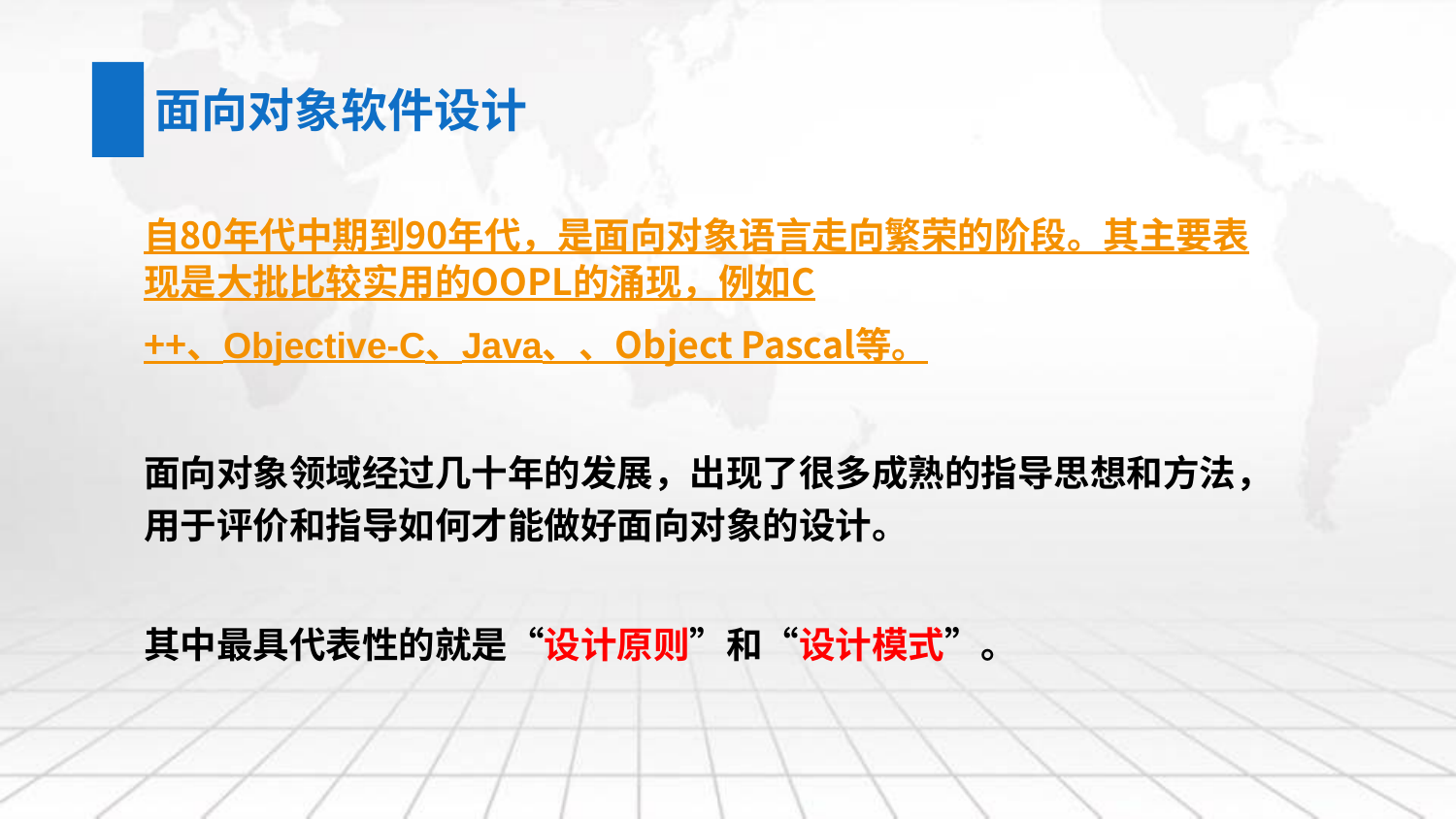

面向对象软件设计
自80年代中期到90年代，是面向对象语言走向繁荣的阶段。其主要表现是大批比较实用的OOPL的涌现，例如C++、Objective-C、Java、、Object Pascal等。

面向对象领域经过几十年的发展，出现了很多成熟的指导思想和方法，用于评价和指导如何才能做好面向对象的设计。

其中最具代表性的就是“设计原则”和“设计模式”。